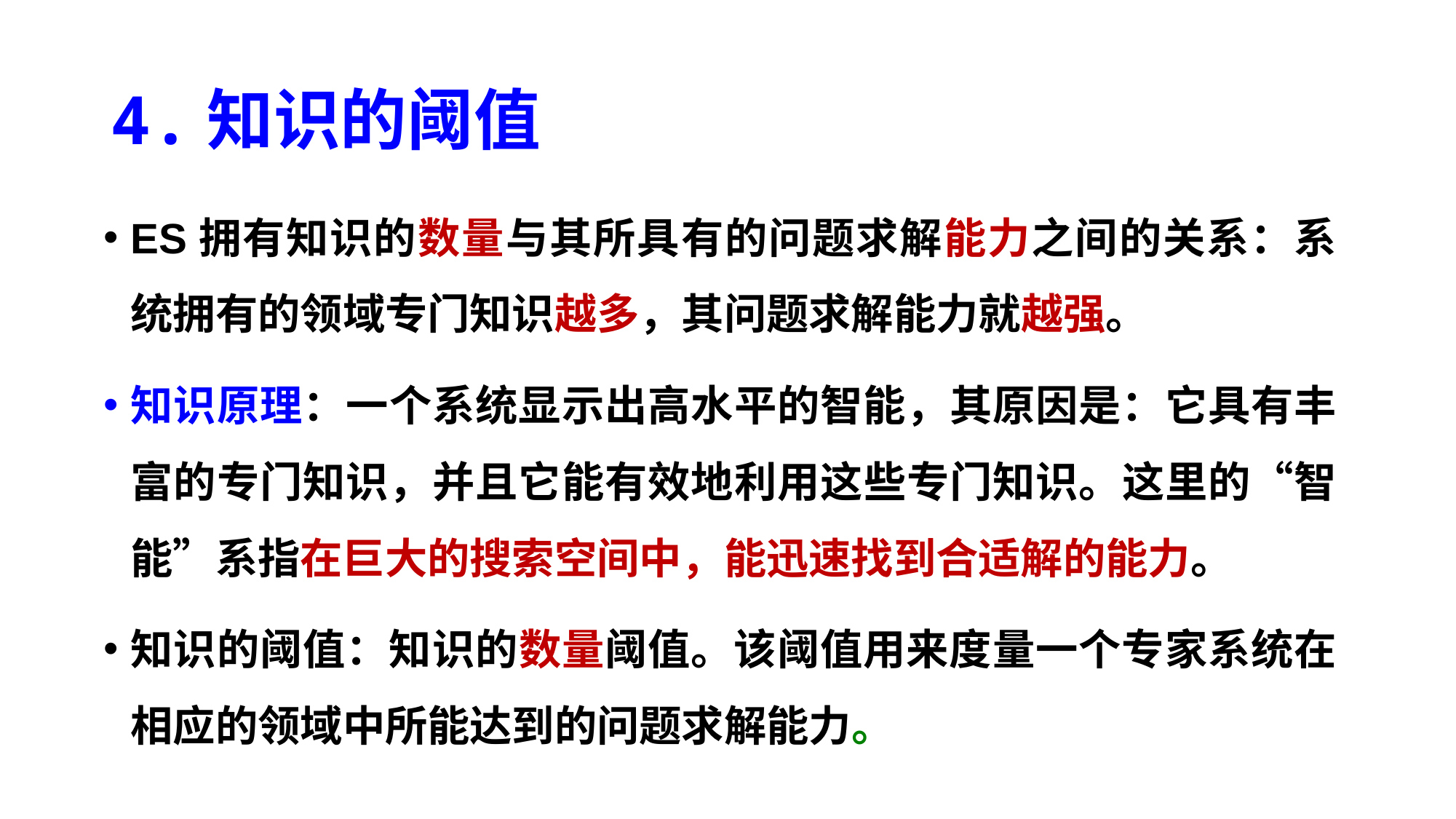

# 4.知识的阈值
ES拥有知识的数量与其所具有的问题求解能力之间的关系：系统拥有的领域专门知识越多，其问题求解能力就越强。
知识原理：一个系统显示出高水平的智能，其原因是：它具有丰富的专门知识，并且它能有效地利用这些专门知识。这里的“智能”系指在巨大的搜索空间中，能迅速找到合适解的能力。
知识的阈值：知识的数量阈值。该阈值用来度量一个专家系统在相应的领域中所能达到的问题求解能力。